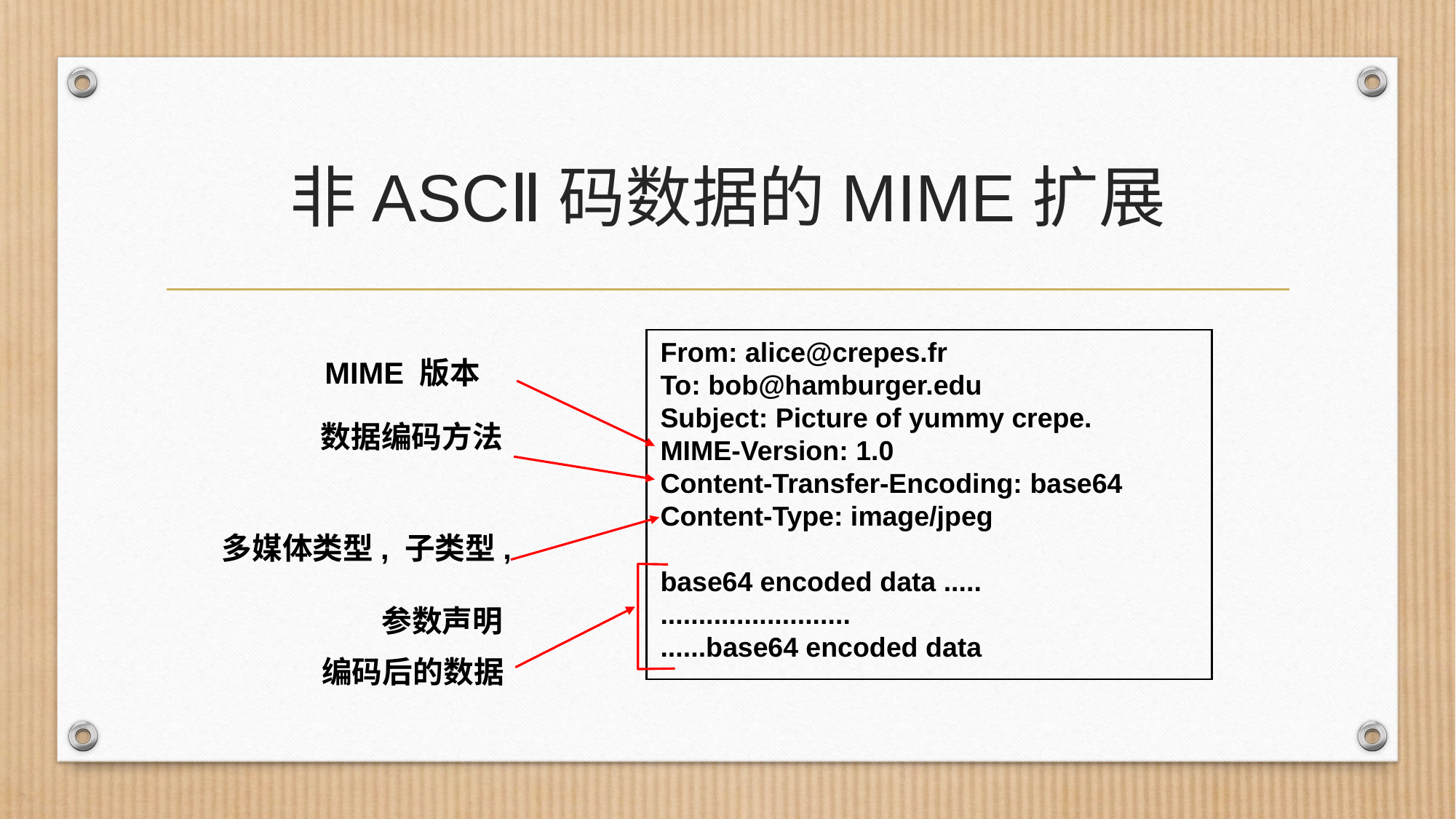

# 非ASCⅡ码数据的MIME扩展

From: alice@crepes.fr
To: bob@hamburger.edu
Subject: Picture of yummy crepe.
MIME-Version: 1.0
Content-Transfer-Encoding: base64
Content-Type: image/jpeg

base64 encoded data .....
.........................
......base64 encoded data

MIME 版本

数据编码方法

多媒体类型, 子类型,
参数声明

编码后的数据